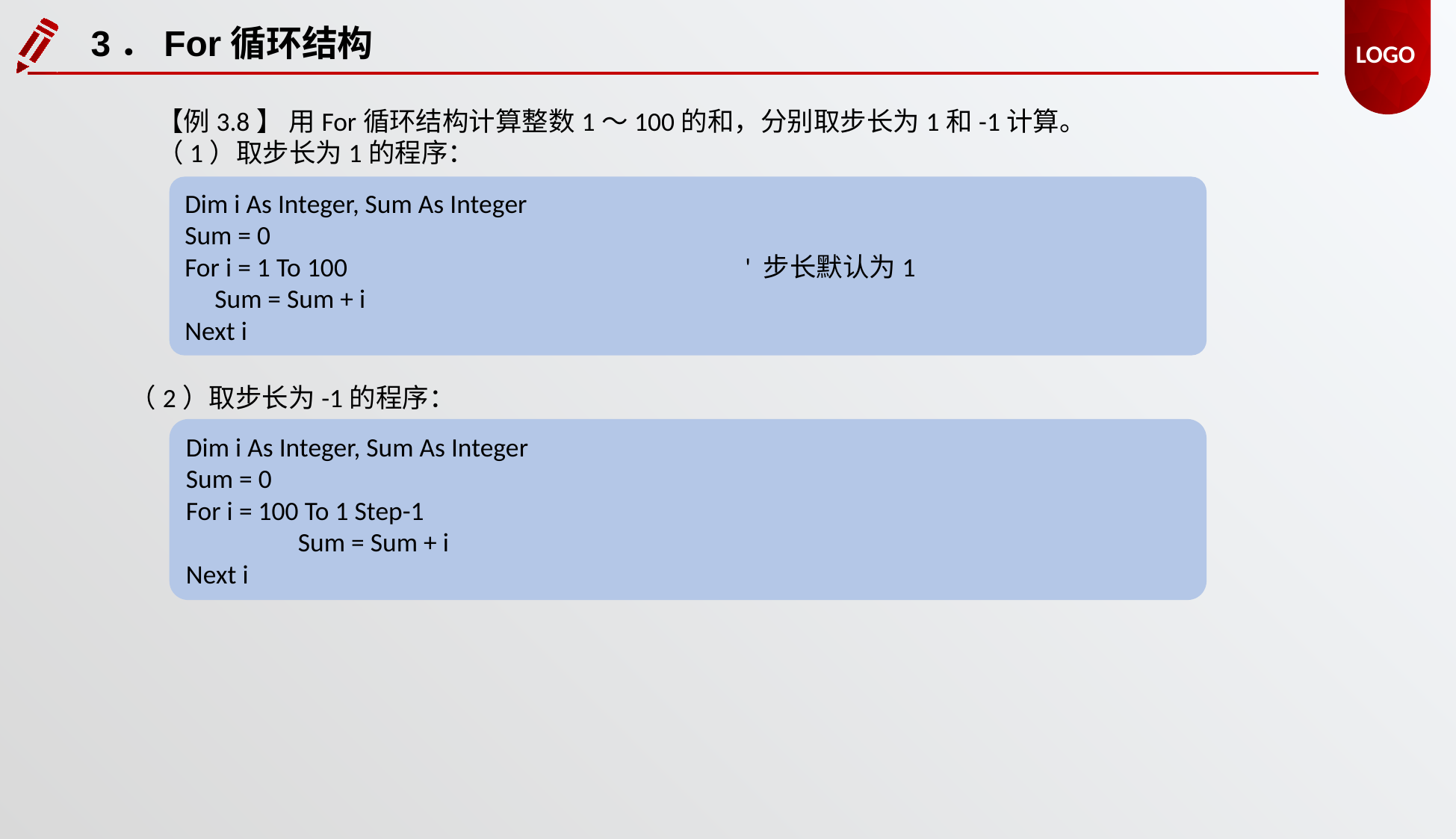

3．For循环结构
【例3.8】 用For循环结构计算整数1～100的和，分别取步长为1和-1计算。
（1）取步长为1的程序：
Dim i As Integer, Sum As Integer
Sum = 0
For i = 1 To 100 				' 步长默认为1
     Sum = Sum + i
Next i
（2）取步长为-1的程序：
Dim i As Integer, Sum As Integer
Sum = 0
For i = 100 To 1 Step-1
    	Sum = Sum + i
Next i